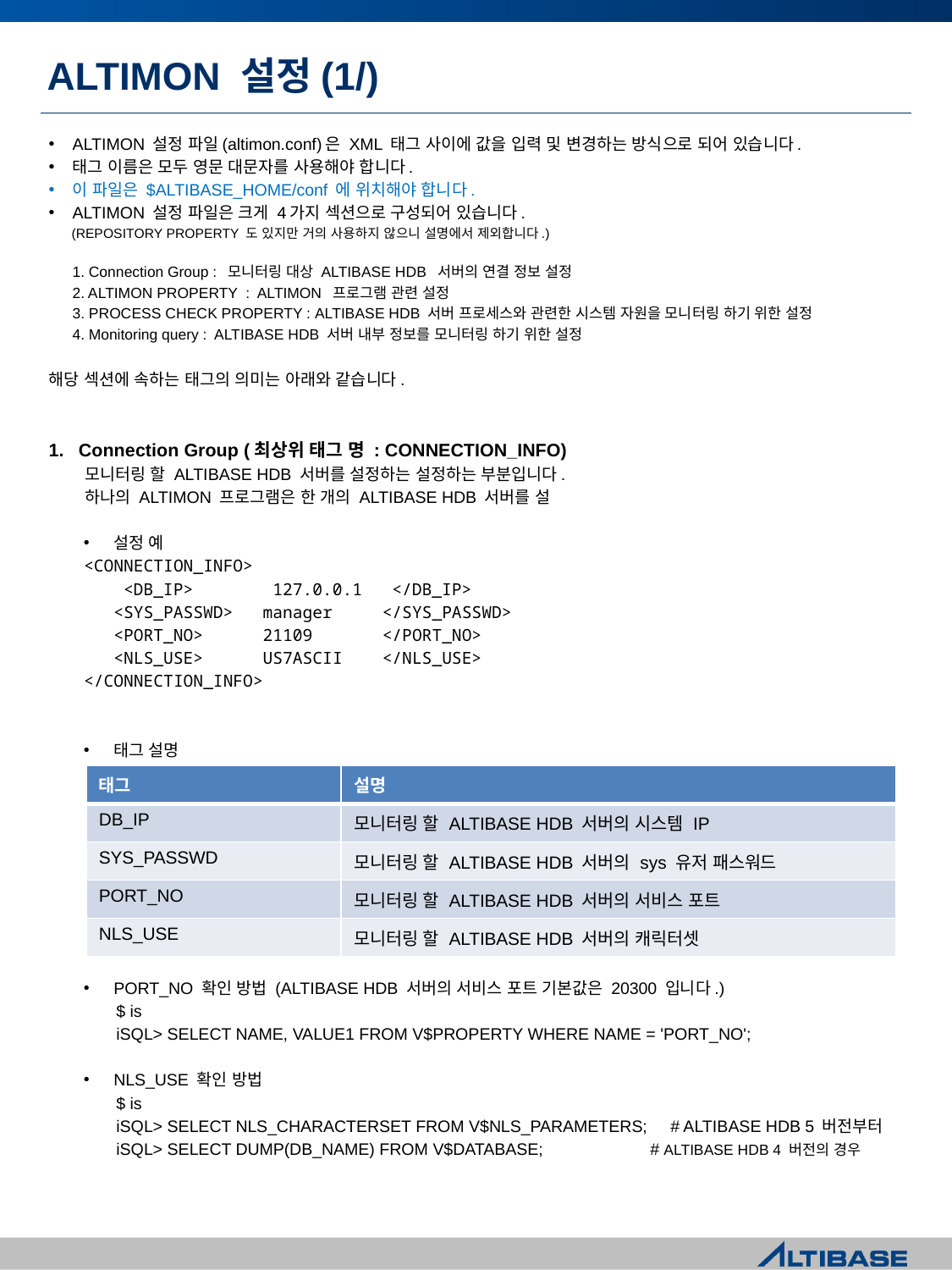

# ALTIMON 설정(1/)
ALTIMON 설정 파일(altimon.conf)은 XML 태그 사이에 값을 입력 및 변경하는 방식으로 되어 있습니다.
태그 이름은 모두 영문 대문자를 사용해야 합니다.
이 파일은 $ALTIBASE_HOME/conf 에 위치해야 합니다.
ALTIMON 설정 파일은 크게 4가지 섹션으로 구성되어 있습니다.
      (REPOSITORY PROPERTY 도 있지만 거의 사용하지 않으니 설명에서 제외합니다.)

1. Connection Group :  모니터링 대상 ALTIBASE HDB  서버의 연결 정보 설정
2. ALTIMON PROPERTY  :  ALTIMON  프로그램 관련 설정
3. PROCESS CHECK PROPERTY : ALTIBASE HDB 서버 프로세스와 관련한 시스템 자원을 모니터링 하기 위한 설정
4. Monitoring query :  ALTIBASE HDB 서버 내부 정보를 모니터링 하기 위한 설정

해당 섹션에 속하는 태그의 의미는 아래와 같습니다.

Connection Group (최상위 태그 명 : CONNECTION_INFO)
       모니터링 할 ALTIBASE HDB 서버를 설정하는 설정하는 부분입니다.
       하나의 ALTIMON 프로그램은 한 개의 ALTIBASE HDB 서버를 설

설정 예
<CONNECTION_INFO>
    <DB_IP>        127.0.0.1   </DB_IP>
	<SYS_PASSWD>   manager     </SYS_PASSWD>
	<PORT_NO>      21109       </PORT_NO>
	<NLS_USE>      US7ASCII    </NLS_USE>
</CONNECTION_INFO>

태그 설명

PORT_NO 확인 방법 (ALTIBASE HDB 서버의 서비스 포트 기본값은 20300 입니다.)
       $ is
       iSQL> SELECT NAME, VALUE1 FROM V$PROPERTY WHERE NAME = 'PORT_NO';

NLS_USE 확인 방법
       $ is
       iSQL> SELECT NLS_CHARACTERSET FROM V$NLS_PARAMETERS;     # ALTIBASE HDB 5 버전부터
       iSQL> SELECT DUMP(DB_NAME) FROM V$DATABASE;                       # ALTIBASE HDB 4 버전의 경우
| 태그 | 설명 |
| --- | --- |
| DB\_IP | 모니터링 할 ALTIBASE HDB 서버의 시스템 IP |
| SYS\_PASSWD | 모니터링 할 ALTIBASE HDB 서버의 sys 유저 패스워드 |
| PORT\_NO | 모니터링 할 ALTIBASE HDB 서버의 서비스 포트 |
| NLS\_USE | 모니터링 할 ALTIBASE HDB 서버의 캐릭터셋 |